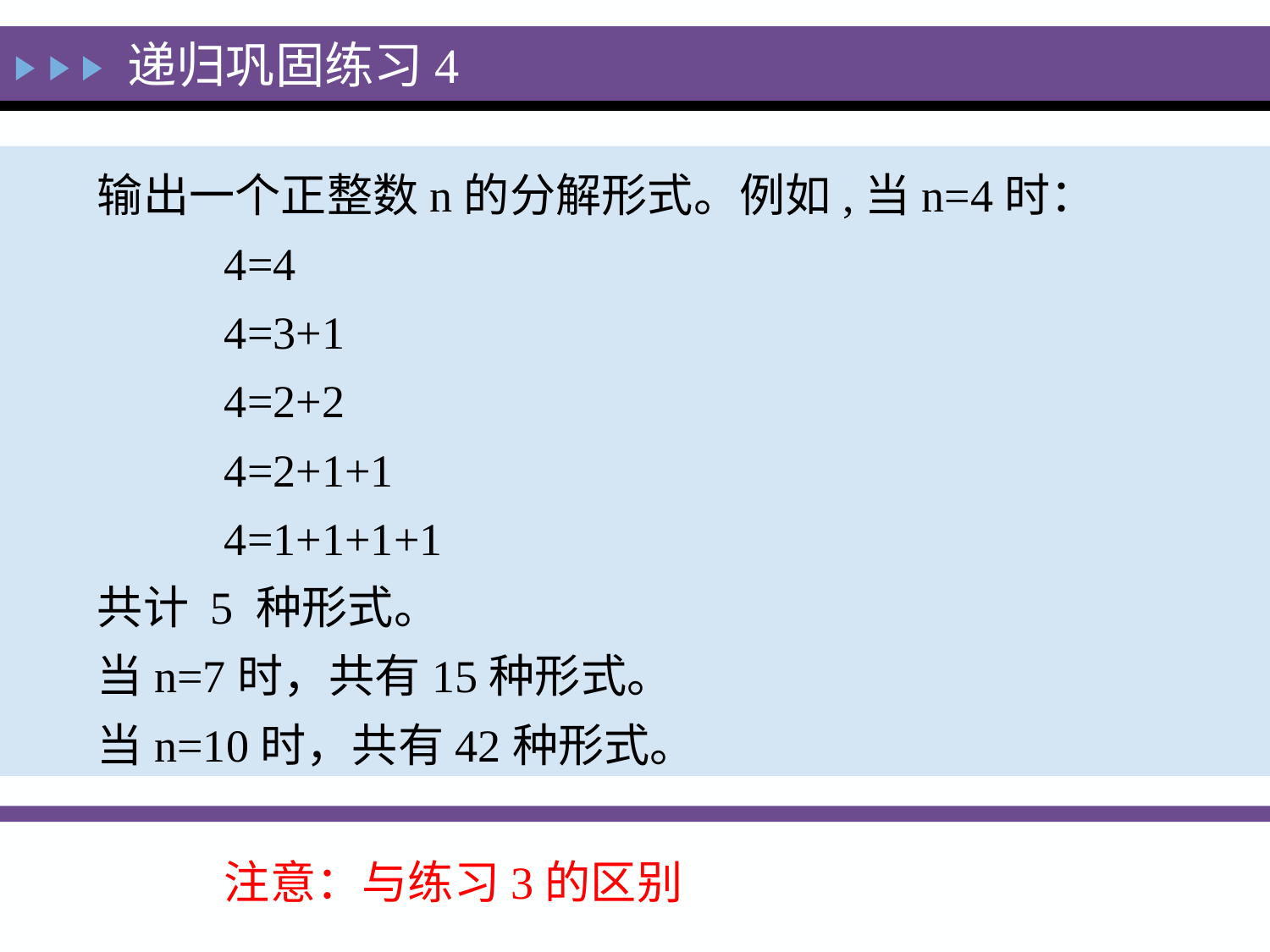

递归巩固练习4

输出一个正整数n的分解形式。例如,当n=4时：
	4=4
	4=3+1
	4=2+2
	4=2+1+1
	4=1+1+1+1
共计 5 种形式。
当n=7时，共有15种形式。
当n=10时，共有42种形式。

	注意：与练习3的区别